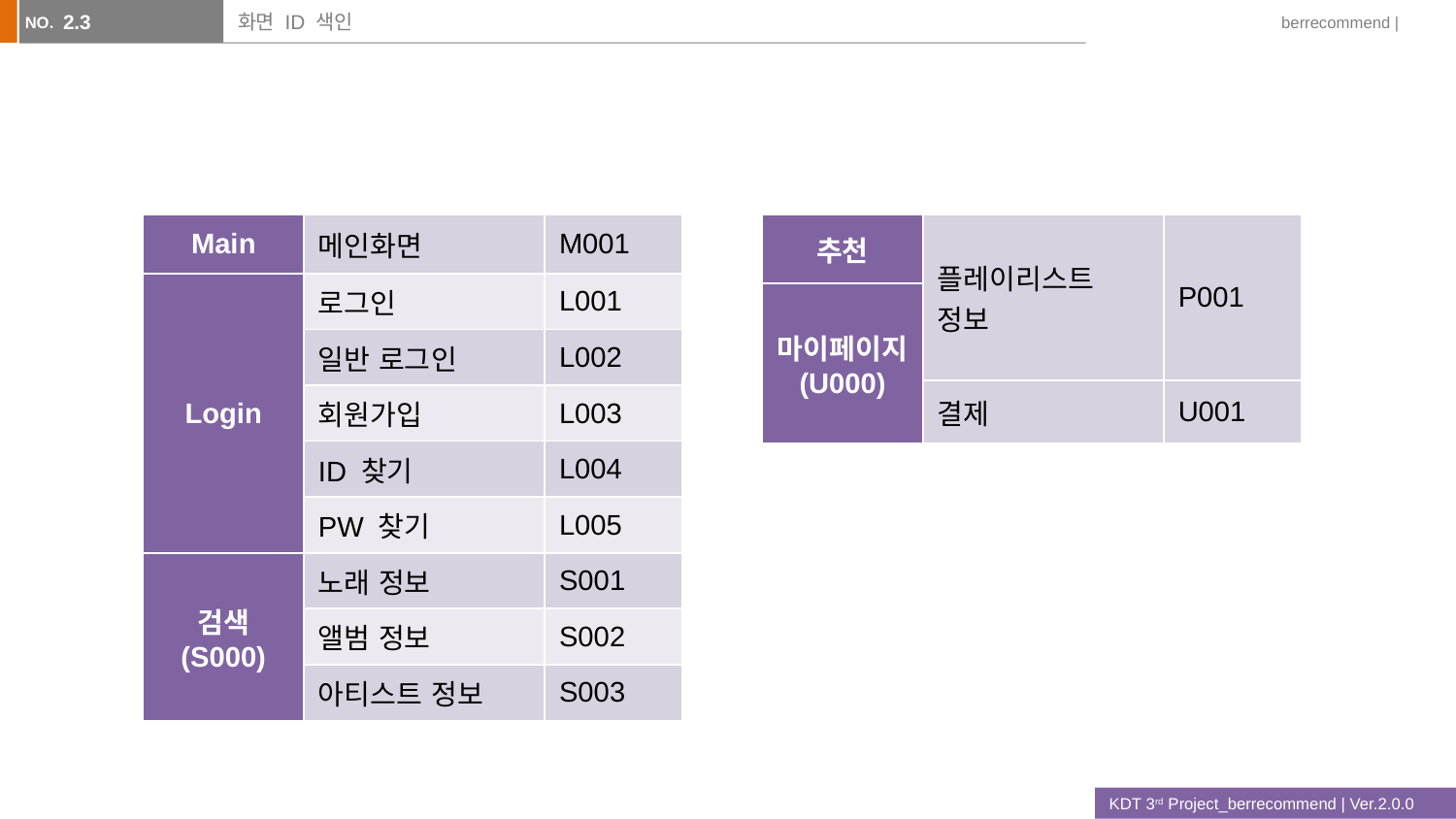

2.3
# 화면 ID 색인
| Main | 메인화면 | M001 |
| --- | --- | --- |
| Login | 로그인 | L001 |
|  | 일반 로그인 | L002 |
|  | 회원가입 | L003 |
|  | ID 찾기 | L004 |
|  | PW 찾기 | L005 |
| 검색 (S000) | 노래 정보 | S001 |
|  | 앨범 정보 | S002 |
|  | 아티스트 정보 | S003 |
| 추천 | 플레이리스트 정보 | P001 |
| --- | --- | --- |
| 마이페이지 (U000) |  |  |
|  | 결제 | U001 |